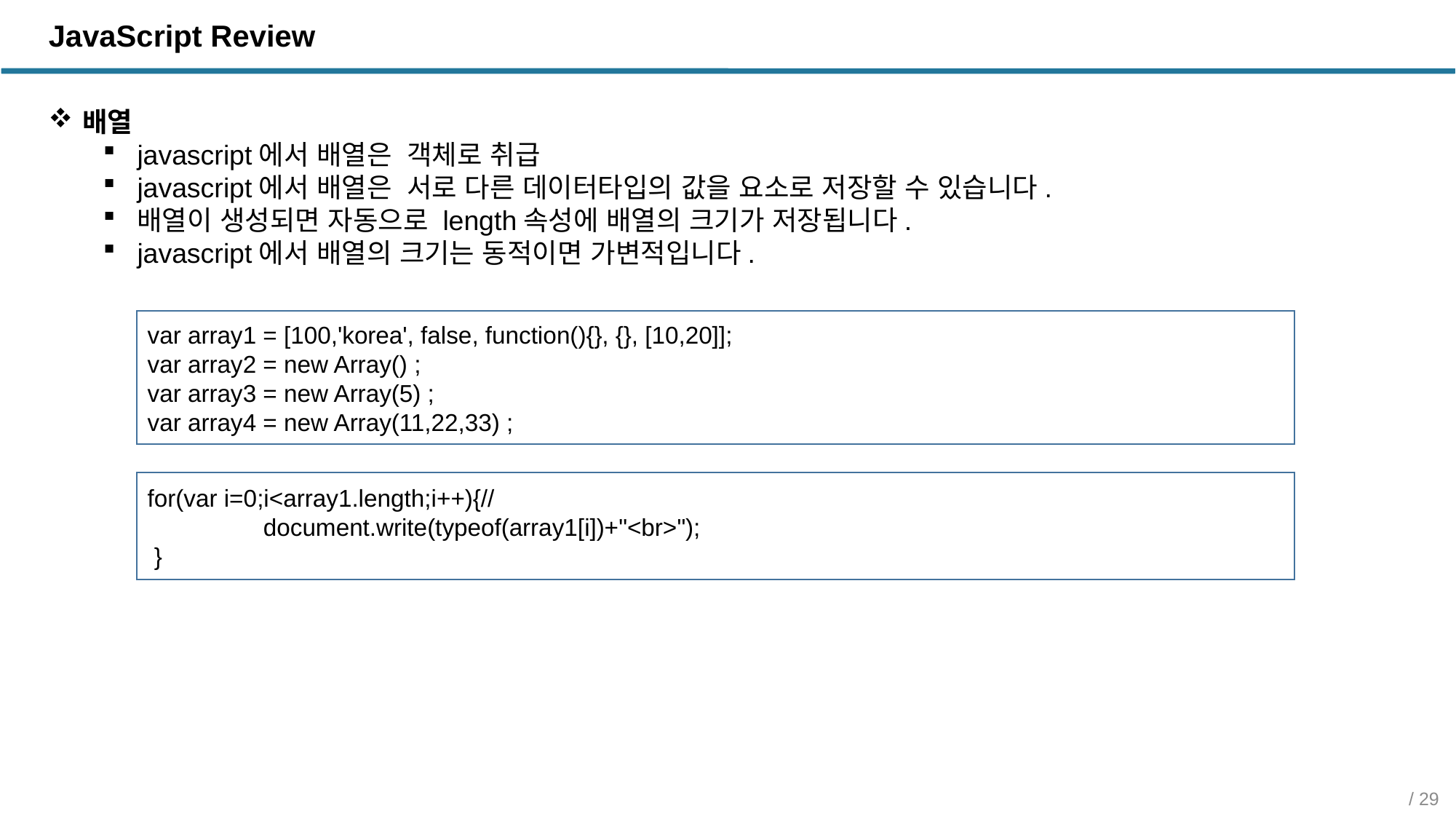

JavaScript Review
배열
javascript에서 배열은  객체로 취급
javascript에서 배열은  서로 다른 데이터타입의 값을 요소로 저장할 수 있습니다.
배열이 생성되면 자동으로 length속성에 배열의 크기가 저장됩니다.
javascript에서 배열의 크기는 동적이면 가변적입니다.
var array1 = [100,'korea', false, function(){}, {}, [10,20]];
var array2 = new Array() ;
var array3 = new Array(5) ;
var array4 = new Array(11,22,33) ;
for(var i=0;i<array1.length;i++){//
	 document.write(typeof(array1[i])+"<br>");
 }
/ 29